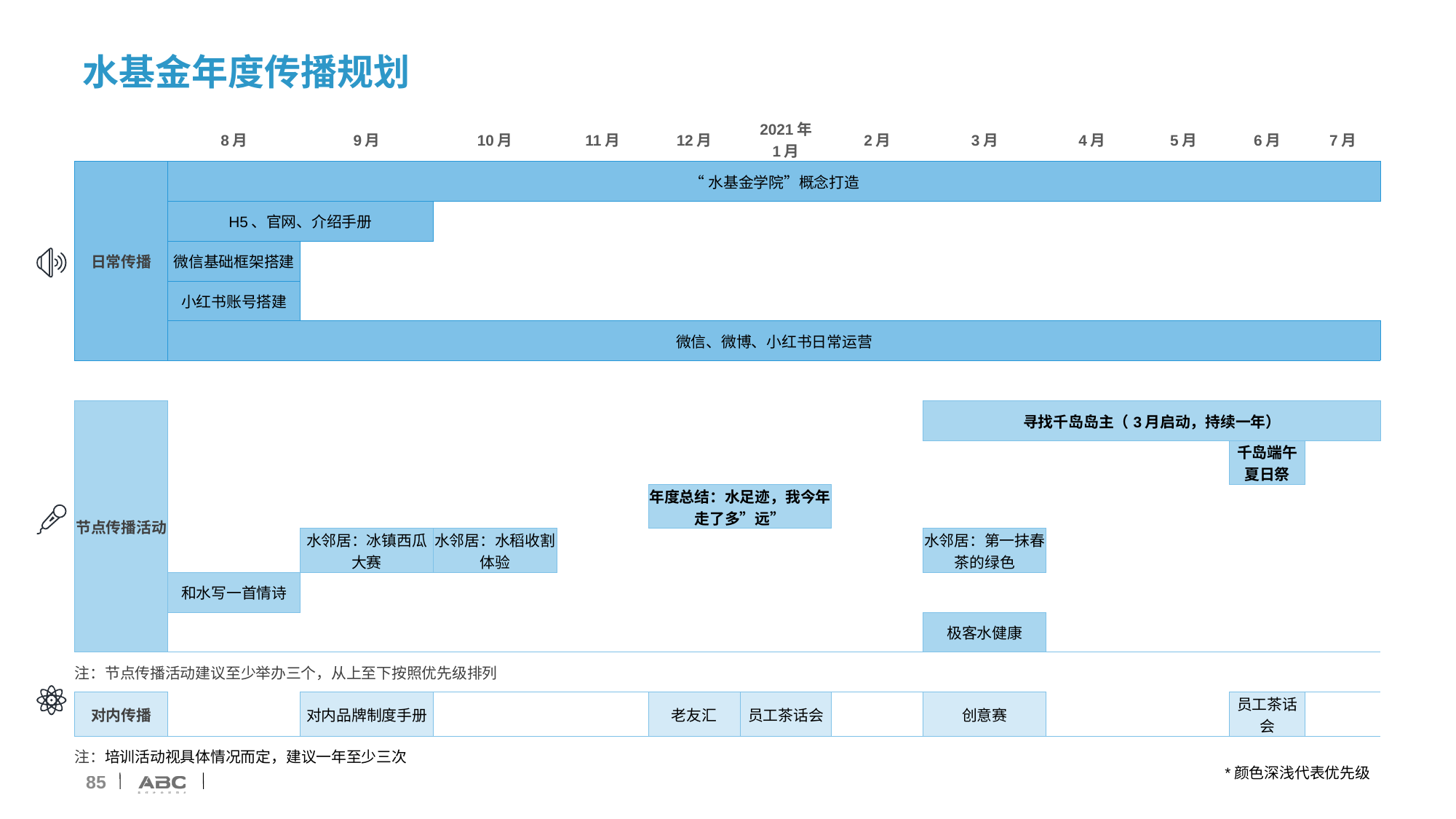

水基金年度传播规划
|  | 8月 | 9月 | 10月 | 11月 | 12月 | 2021年 1月 | 2月 | 3月 | 4月 | 5月 | 6月 | 7月 |
| --- | --- | --- | --- | --- | --- | --- | --- | --- | --- | --- | --- | --- |
| 日常传播 | “水基金学院”概念打造 |  |  |  |  |  |  |  |  |  |  |  |
|  | H5、官网、介绍手册 |  |  |  |  |  |  |  |  |  |  |  |
|  | 微信基础框架搭建 |  |  |  |  |  |  |  |  |  |  |  |
|  | 小红书账号搭建 |  |  |  |  |  |  |  |  |  |  |  |
|  | 微信、微博、小红书日常运营 |  |  |  |  |  |  |  |  |  |  |  |
|  |  |  |  |  |  |  |  |  |  |  |  |  |
| 节点传播活动 |  |  |  |  |  |  |  | 寻找千岛岛主（3月启动，持续一年） |  |  |  |  |
|  |  |  |  |  |  |  |  |  |  |  | 千岛端午夏日祭 |  |
|  |  |  |  |  | 年度总结：水足迹，我今年走了多”远” |  |  |  |  |  |  |  |
|  |  | 水邻居：冰镇西瓜大赛 | 水邻居：水稻收割体验 |  |  |  |  | 水邻居：第一抹春茶的绿色 |  |  |  |  |
|  | 和水写一首情诗 |  |  |  |  |  |  |  |  |  |  |  |
|  |  |  |  |  |  |  |  | 极客水健康 |  |  |  |  |
| 注：节点传播活动建议至少举办三个，从上至下按照优先级排列 |  |  |  |  |  |  |  |  |  |  |  |  |
| 对内传播 |  | 对内品牌制度手册 |  |  | 老友汇 | 员工茶话会 |  | 创意赛 |  |  | 员工茶话会 |  |
| 注：培训活动视具体情况而定，建议一年至少三次 |  |  |  |  |  |  |  |  |  |  |  |  |

*颜色深浅代表优先级
85